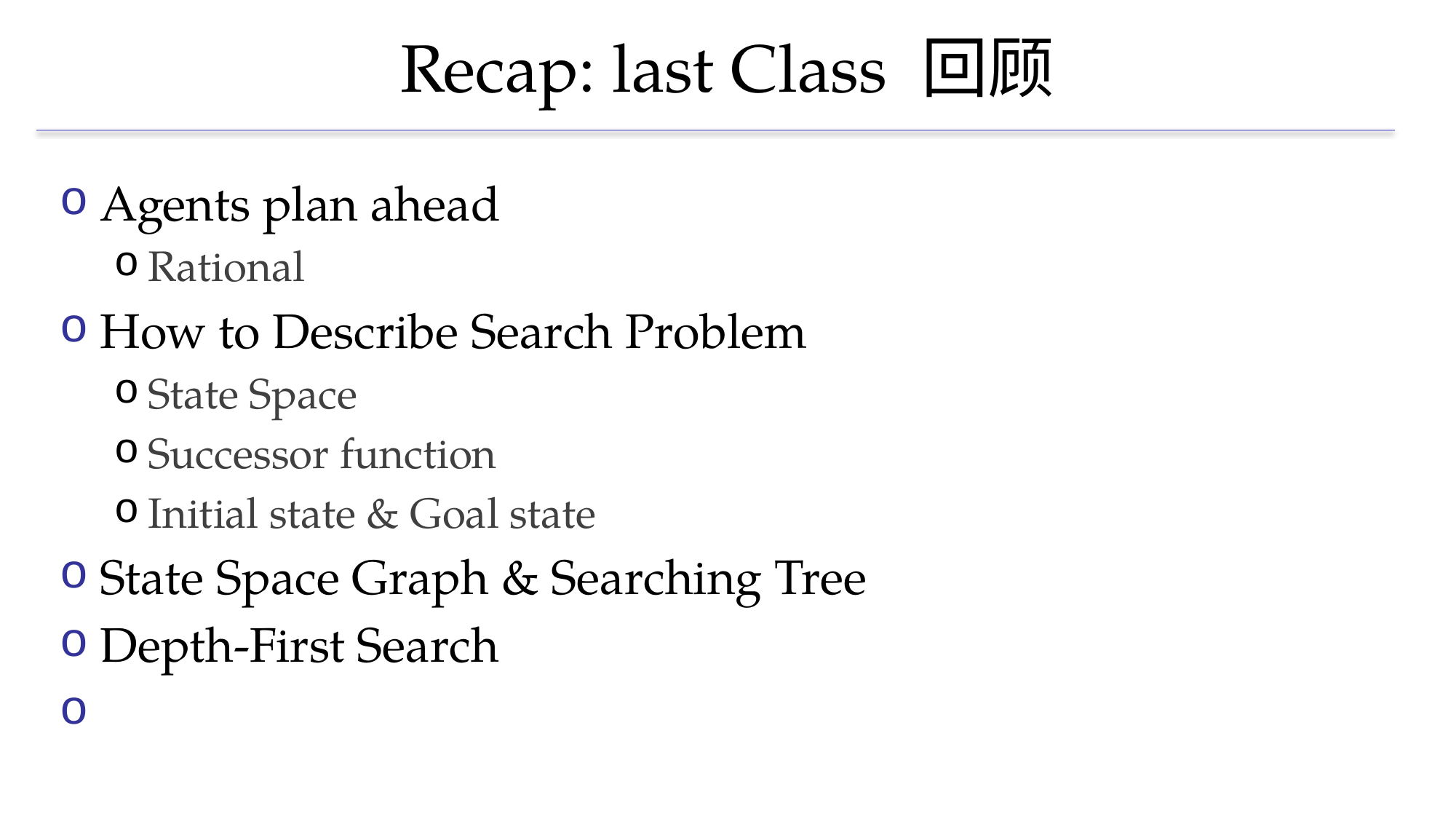

# Recap: last Class 回顾
Agents plan ahead
Rational
How to Describe Search Problem
State Space
Successor function
Initial state & Goal state
State Space Graph & Searching Tree
Depth-First Search